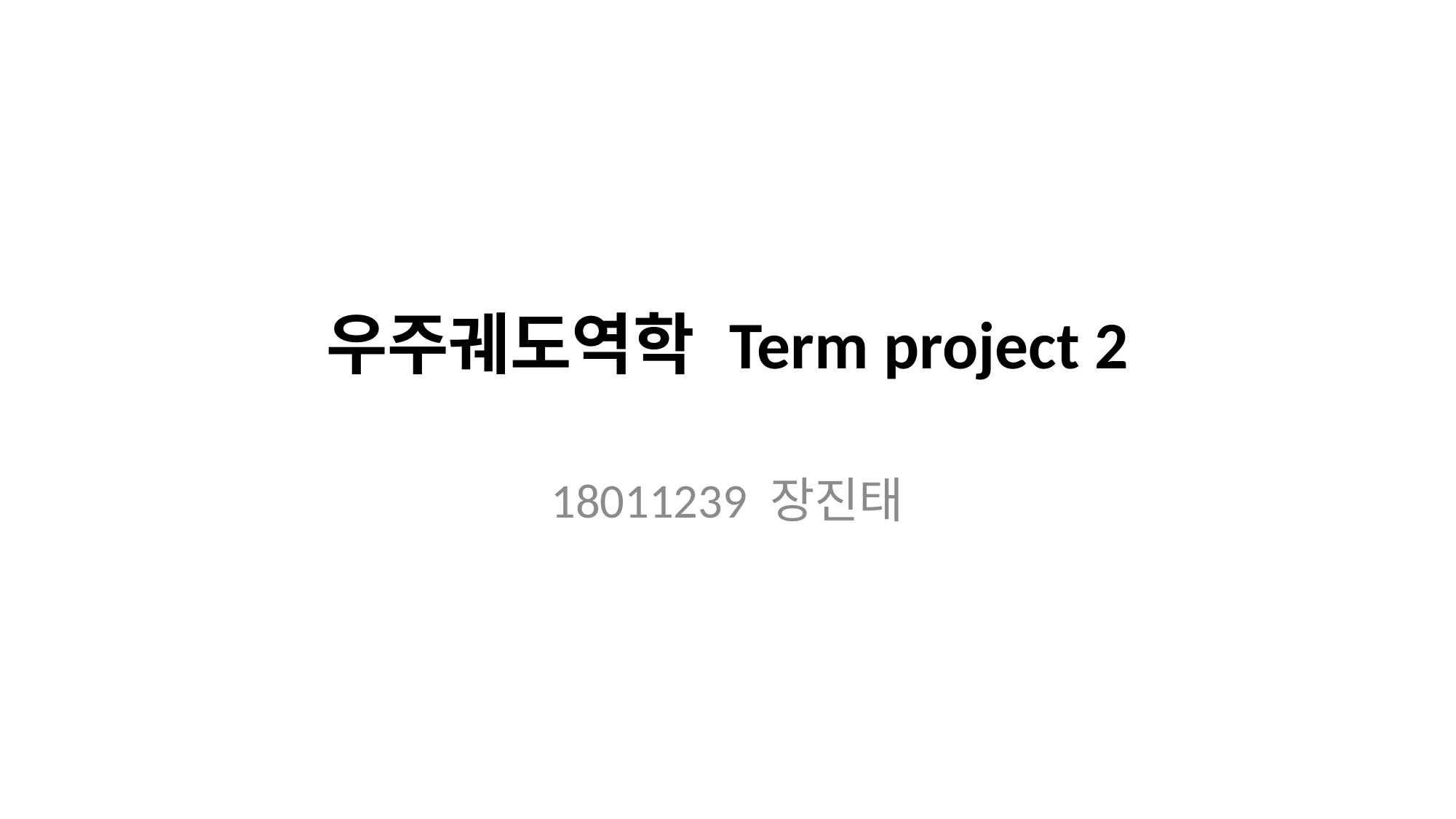

# 우주궤도역학 Term project 2
18011239 장진태